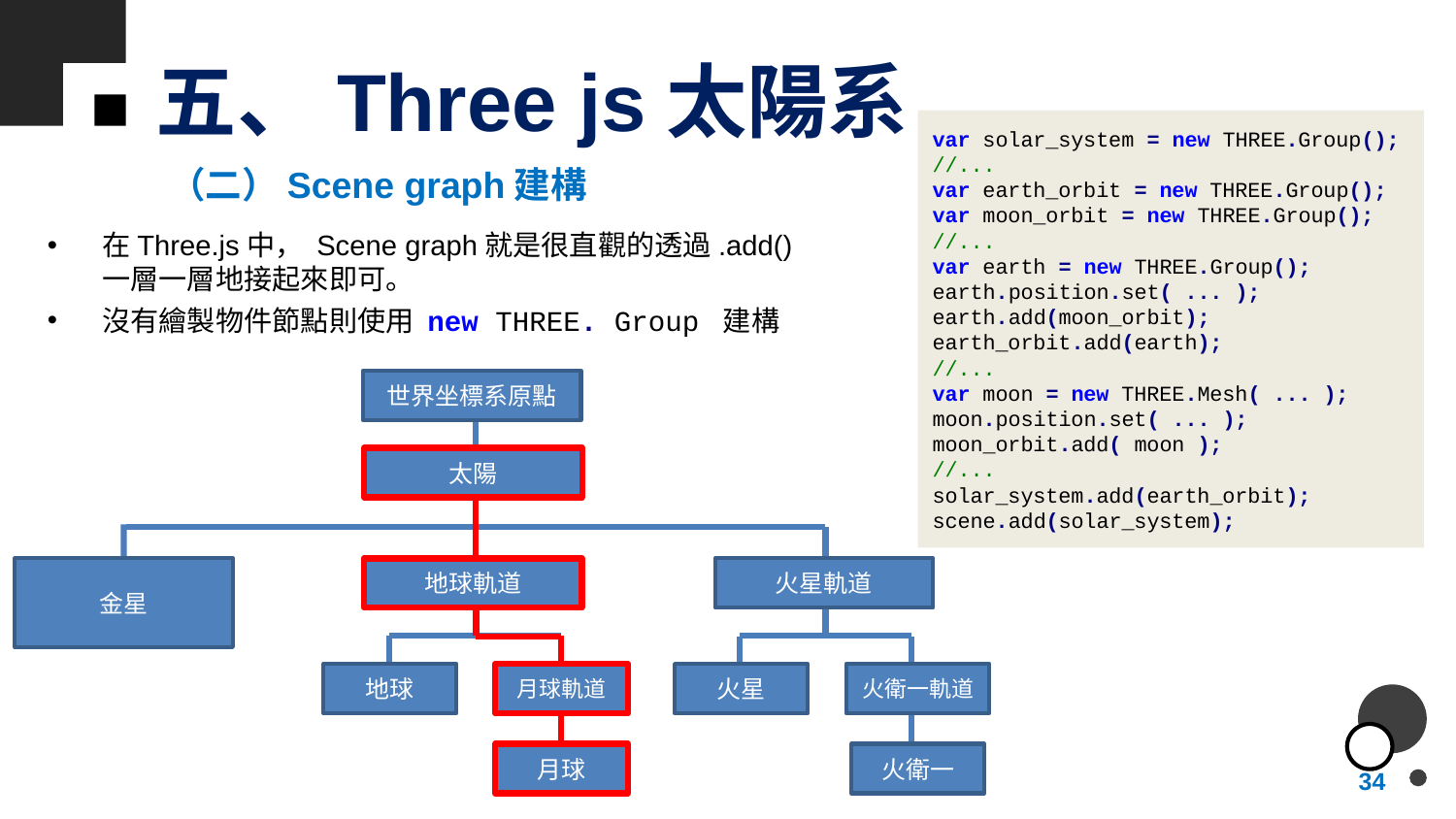

# 五、Three js太陽系
var solar_system = new THREE.Group();
//...
var earth_orbit = new THREE.Group();
var moon_orbit = new THREE.Group();
//...
var earth = new THREE.Group();
earth.position.set( ... );
earth.add(moon_orbit);
earth_orbit.add(earth);
//...
var moon = new THREE.Mesh( ... );
moon.position.set( ... );
moon_orbit.add( moon );
//...
solar_system.add(earth_orbit);
scene.add(solar_system);
（二）Scene graph建構
在Three.js中， Scene graph就是很直觀的透過.add()一層一層地接起來即可。
沒有繪製物件節點則使用 new THREE. Group 建構
世界坐標系原點
太陽
金星
地球軌道
火星軌道
地球
月球軌道
火星
火衛一軌道
月球
火衛一

34